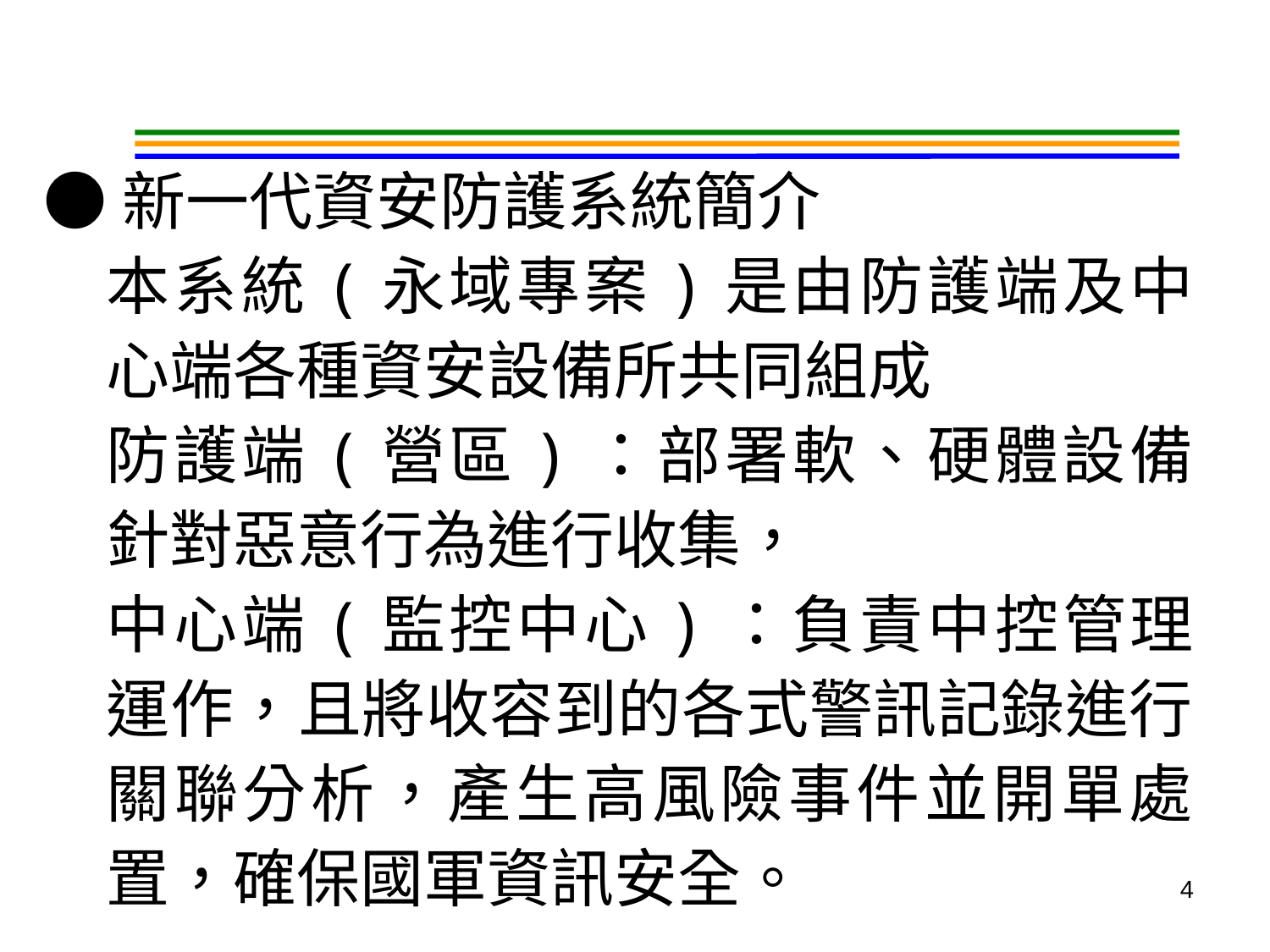

●新一代資安防護系統簡介
本系統(永域專案)是由防護端及中心端各種資安設備所共同組成
防護端(營區)：部署軟、硬體設備針對惡意行為進行收集，
中心端(監控中心)：負責中控管理運作，且將收容到的各式警訊記錄進行關聯分析，產生高風險事件並開單處置，確保國軍資訊安全。
4